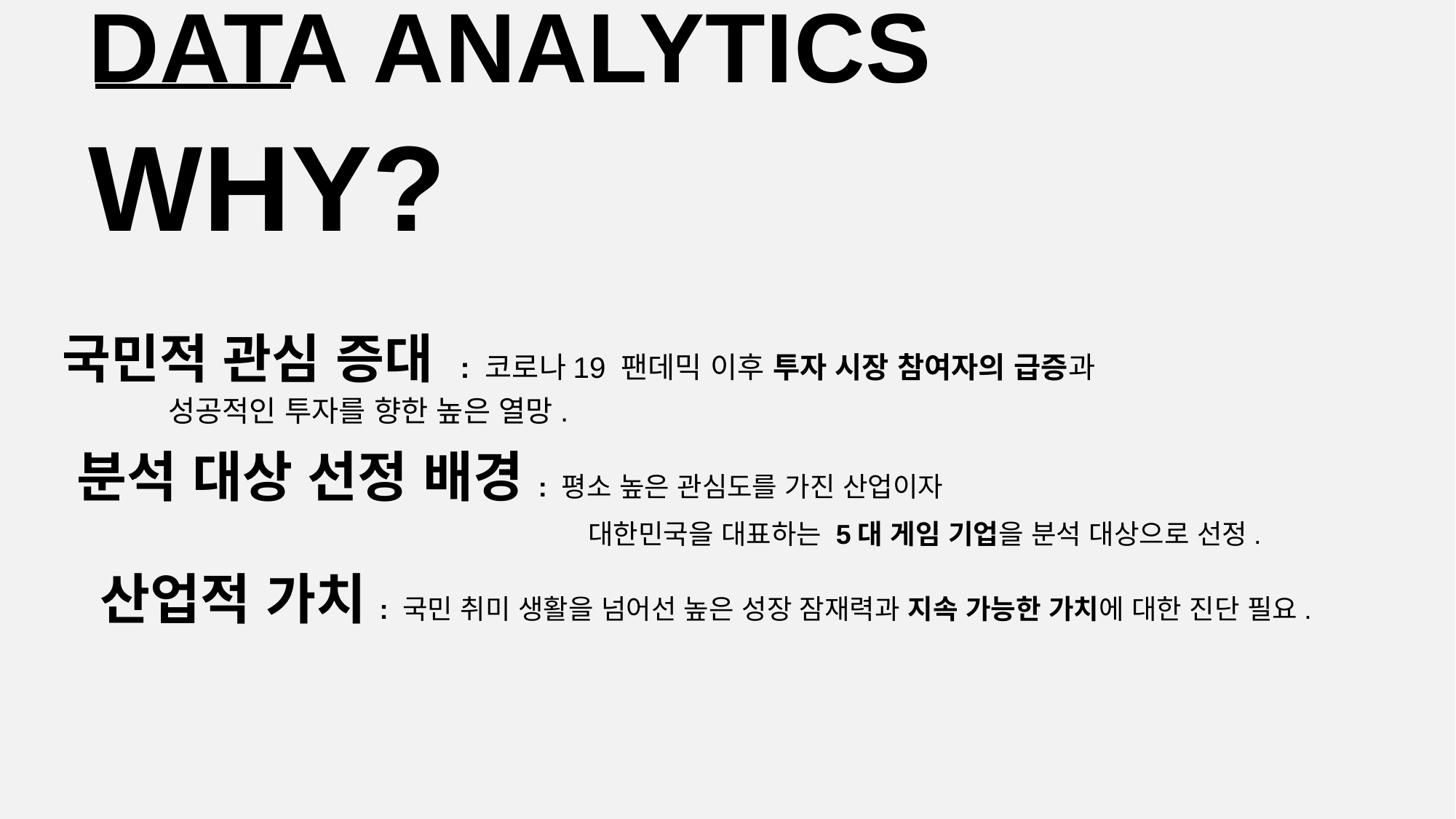

DATA Analytics
Why?
국민적 관심 증대 : 코로나19 팬데믹 이후 투자 시장 참여자의 급증과 				성공적인 투자를 향한 높은 열망.
분석 대상 선정 배경 : 평소 높은 관심도를 가진 산업이자
				         대한민국을 대표하는 5대 게임 기업을 분석 대상으로 선정.
산업적 가치: 국민 취미 생활을 넘어선 높은 성장 잠재력과 지속 가능한 가치에 대한 진단 필요.